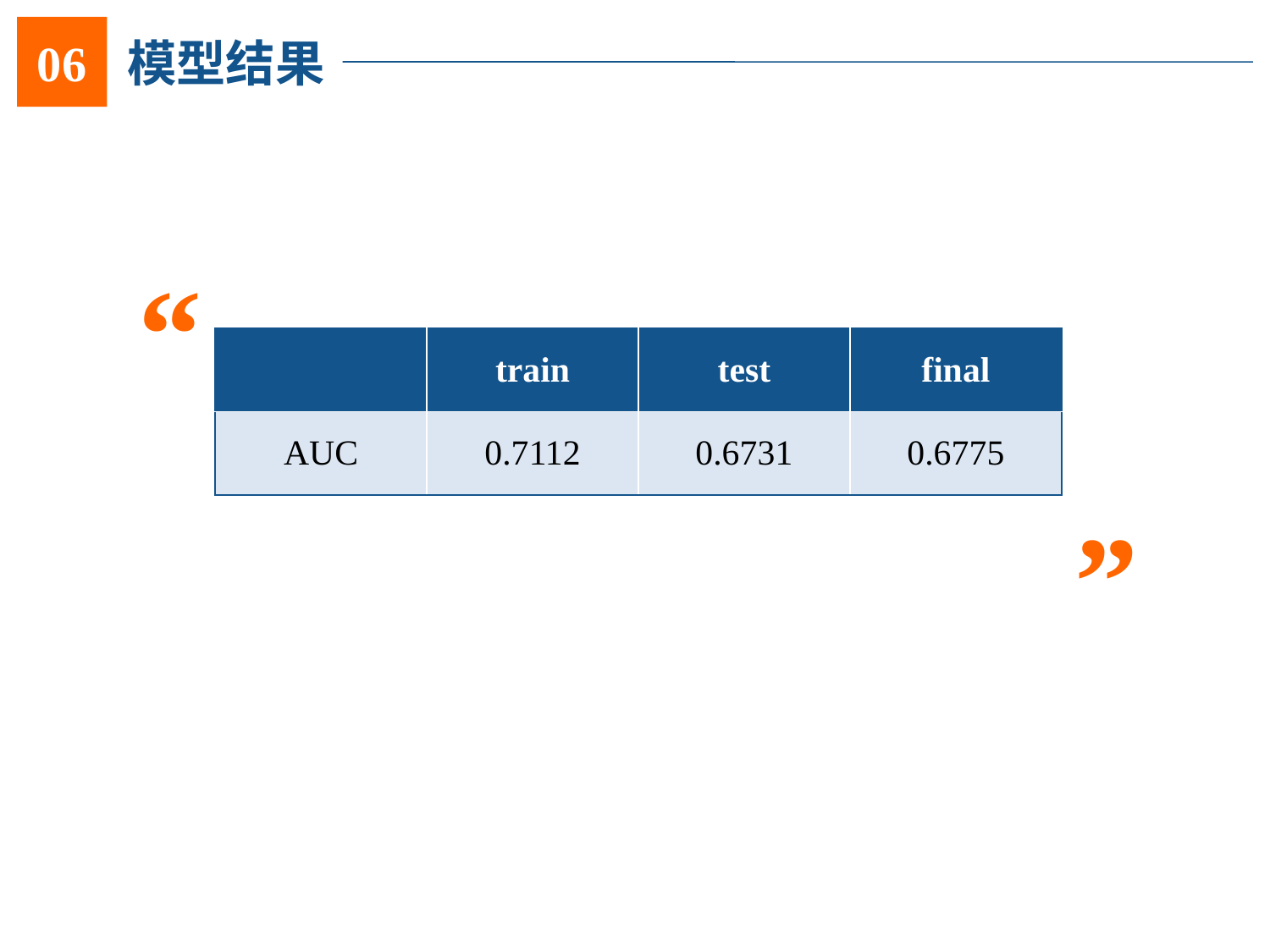

06
06
模型结果
“
|  | train | test | final |
| --- | --- | --- | --- |
| AUC | 0.7112 | 0.6731 | 0.6775 |
”